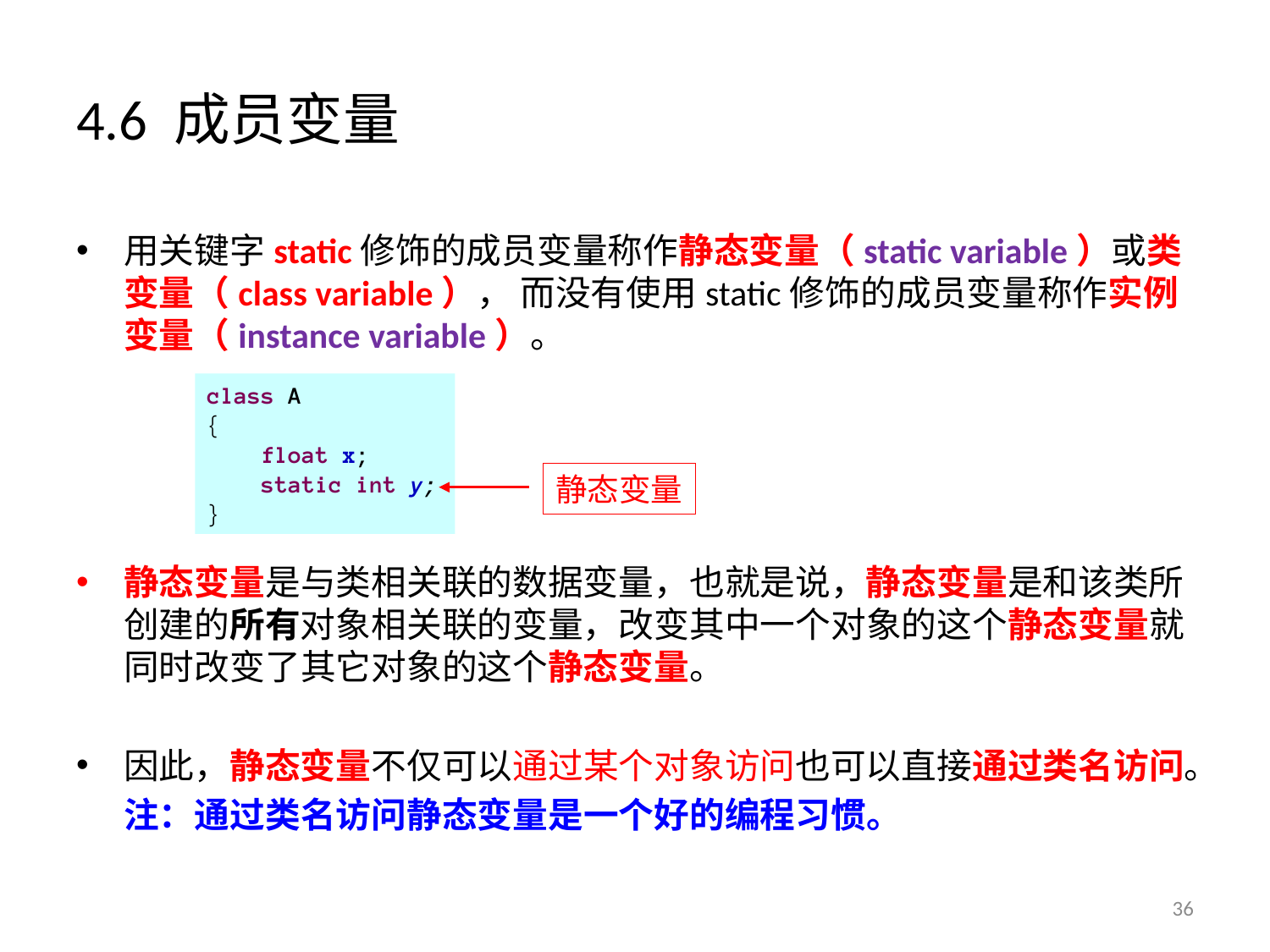

# 4.6 成员变量
用关键字static修饰的成员变量称作静态变量（static variable）或类变量（class variable）， 而没有使用static修饰的成员变量称作实例变量（instance variable）。

静态变量是与类相关联的数据变量，也就是说，静态变量是和该类所创建的所有对象相关联的变量，改变其中一个对象的这个静态变量就同时改变了其它对象的这个静态变量。

因此，静态变量不仅可以通过某个对象访问也可以直接通过类名访问。
	注：通过类名访问静态变量是一个好的编程习惯。
class A
{
    float x;
    static int y;
}
静态变量
36